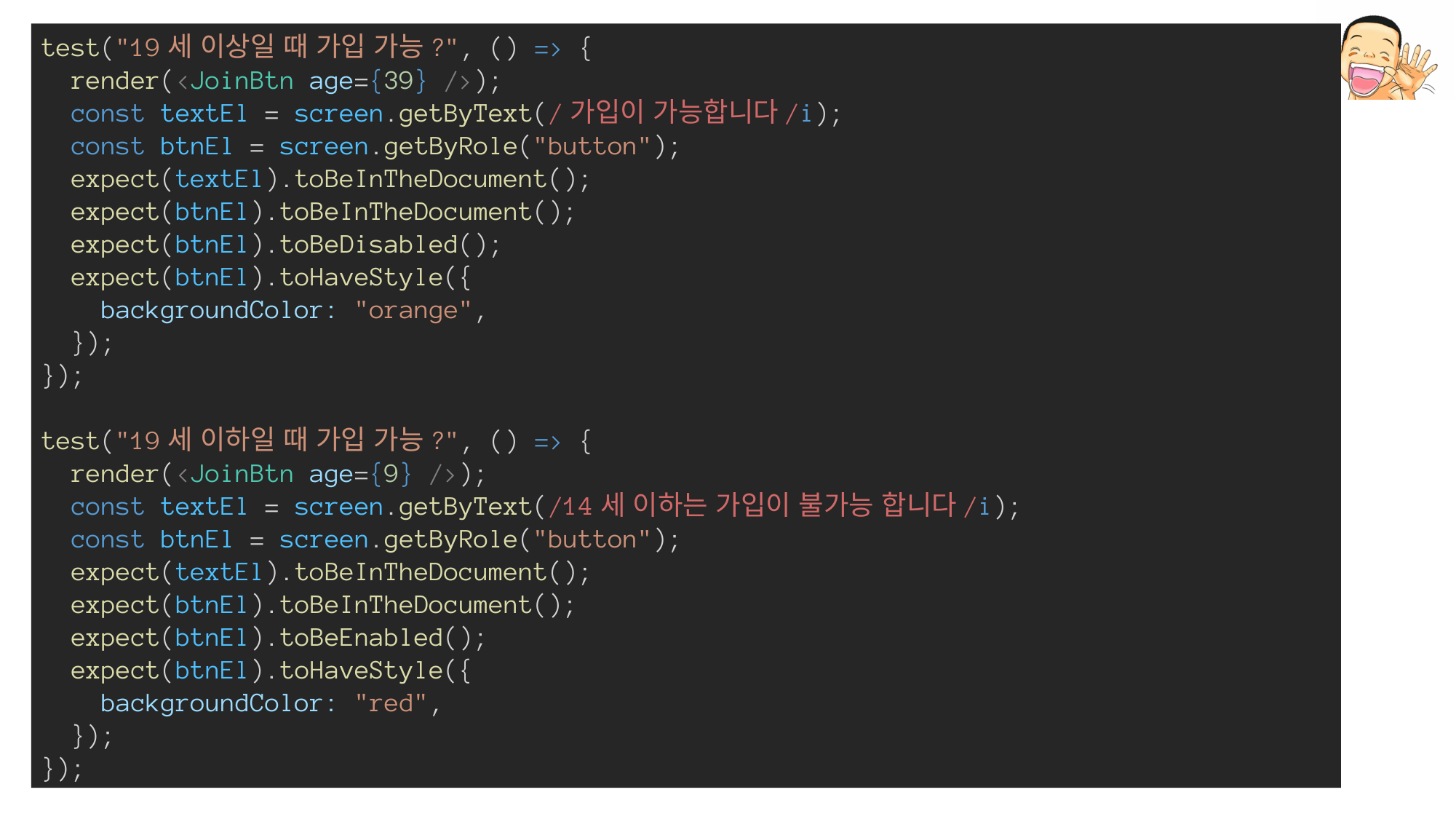

test("19세 이상일 때 가입 가능?", () => {
  render(<JoinBtn age={39} />);
  const textEl = screen.getByText(/가입이 가능합니다/i);
  const btnEl = screen.getByRole("button");
  expect(textEl).toBeInTheDocument();
  expect(btnEl).toBeInTheDocument();
  expect(btnEl).toBeDisabled();
  expect(btnEl).toHaveStyle({
    backgroundColor: "orange",
  });
});

test("19세 이하일 때 가입 가능?", () => {
  render(<JoinBtn age={9} />);
  const textEl = screen.getByText(/14세 이하는 가입이 불가능 합니다/i);
  const btnEl = screen.getByRole("button");
  expect(textEl).toBeInTheDocument();
  expect(btnEl).toBeInTheDocument();
  expect(btnEl).toBeEnabled();
  expect(btnEl).toHaveStyle({
    backgroundColor: "red",
  });
});